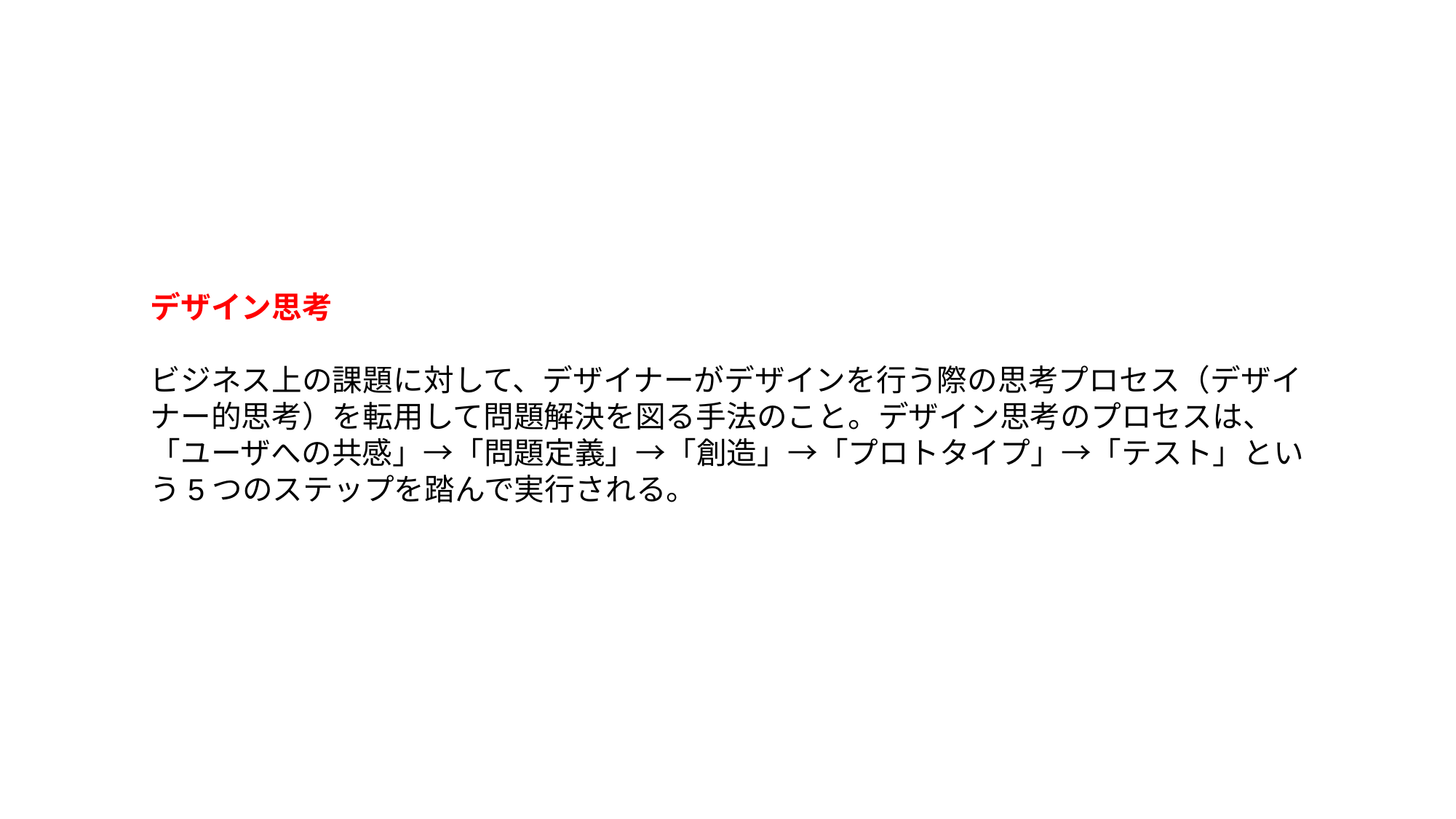

デザイン思考

ビジネス上の課題に対して、デザイナーがデザインを行う際の思考プロセス（デザイナー的思考）を転用して問題解決を図る手法のこと。デザイン思考のプロセスは、
「ユーザへの共感」→「問題定義」→「創造」→「プロトタイプ」→「テスト」という5つのステップを踏んで実行される。